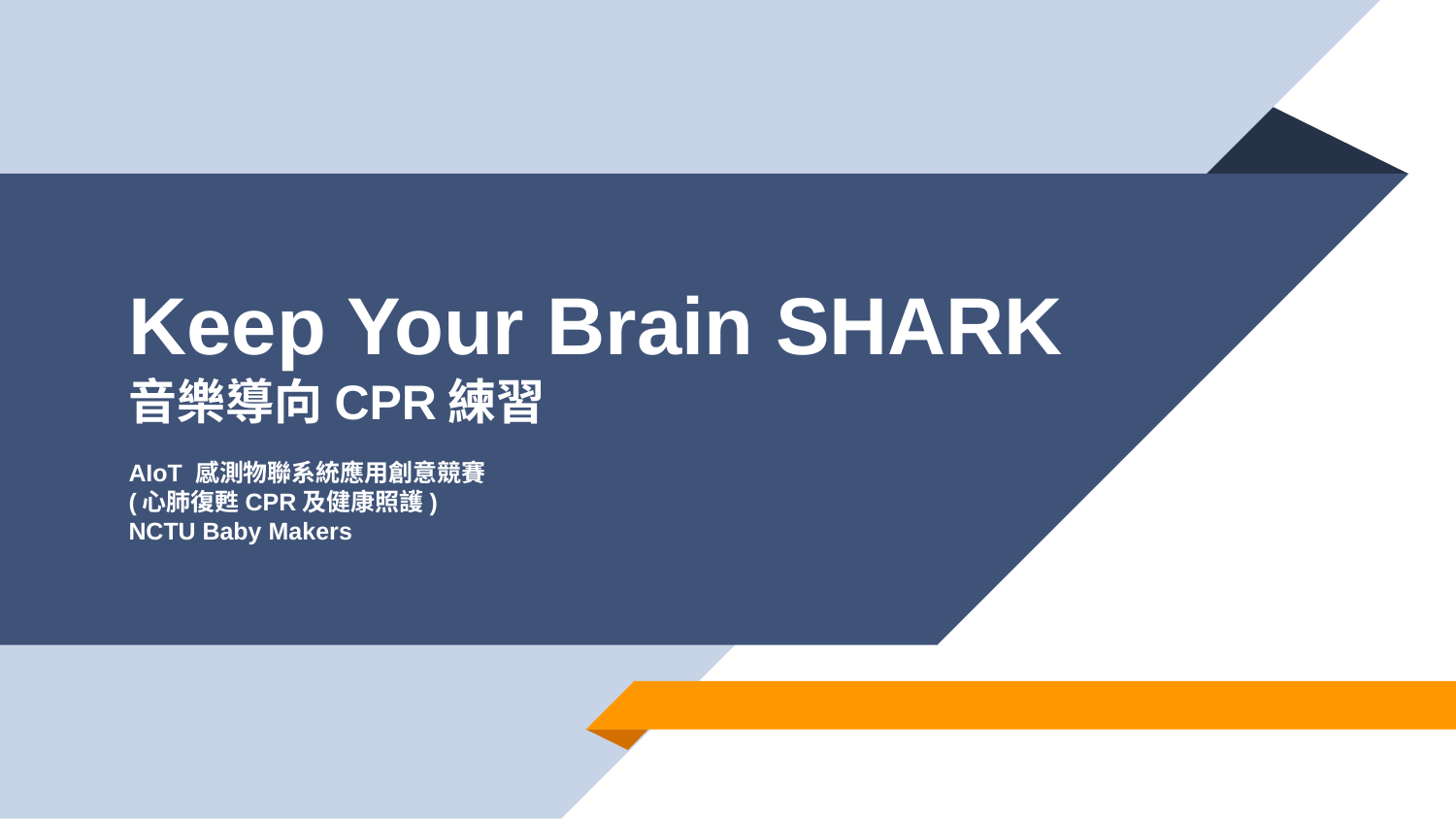

# Keep Your Brain SHARK 音樂導向CPR練習 AIoT 感測物聯系統應用創意競賽 (心肺復甦CPR及健康照護) NCTU Baby Makers